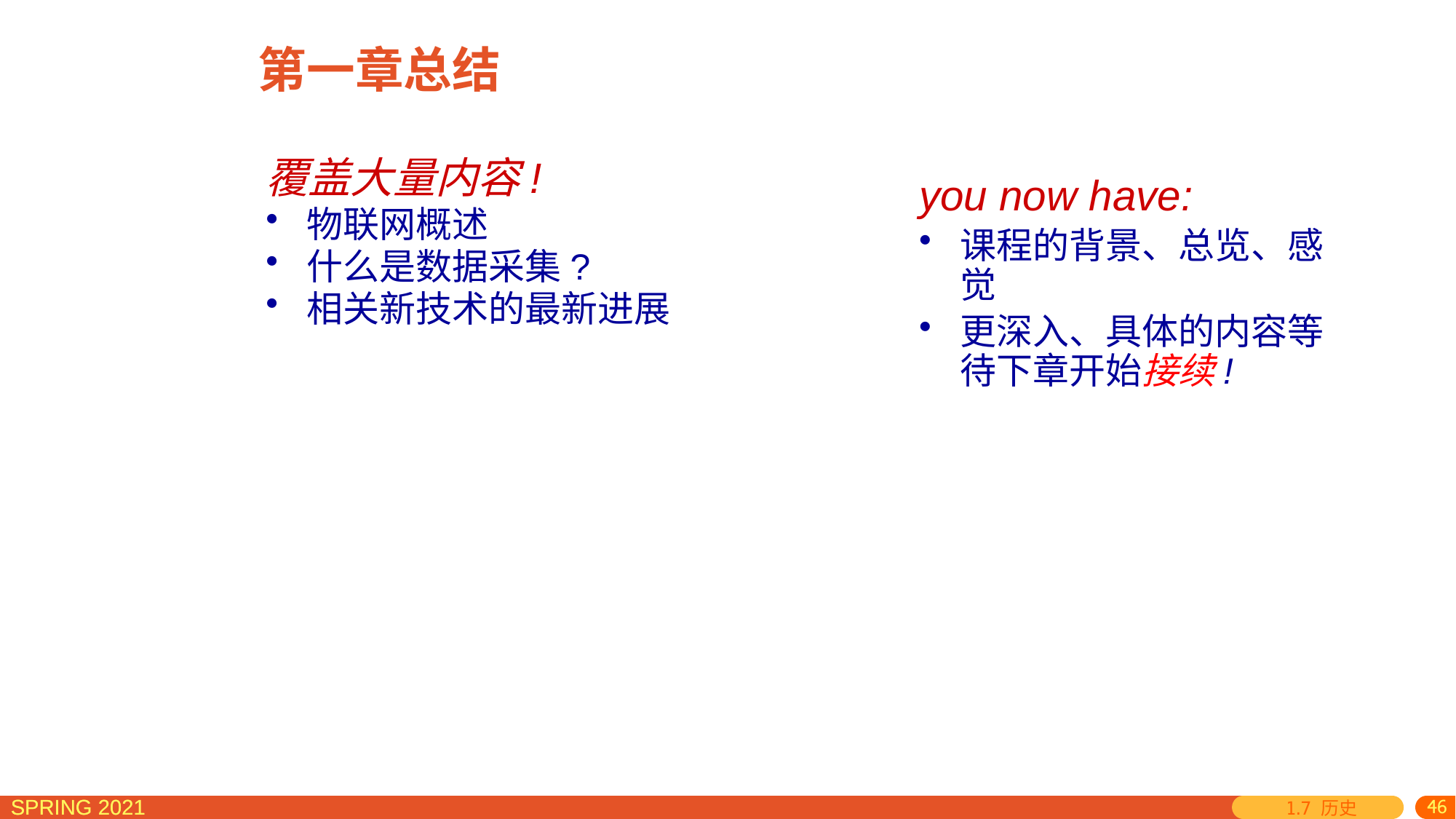

第一章总结
覆盖大量内容!
物联网概述
什么是数据采集?
相关新技术的最新进展

you now have:
课程的背景、总览、感觉
更深入、具体的内容等待下章开始接续!
46
1.7 历史